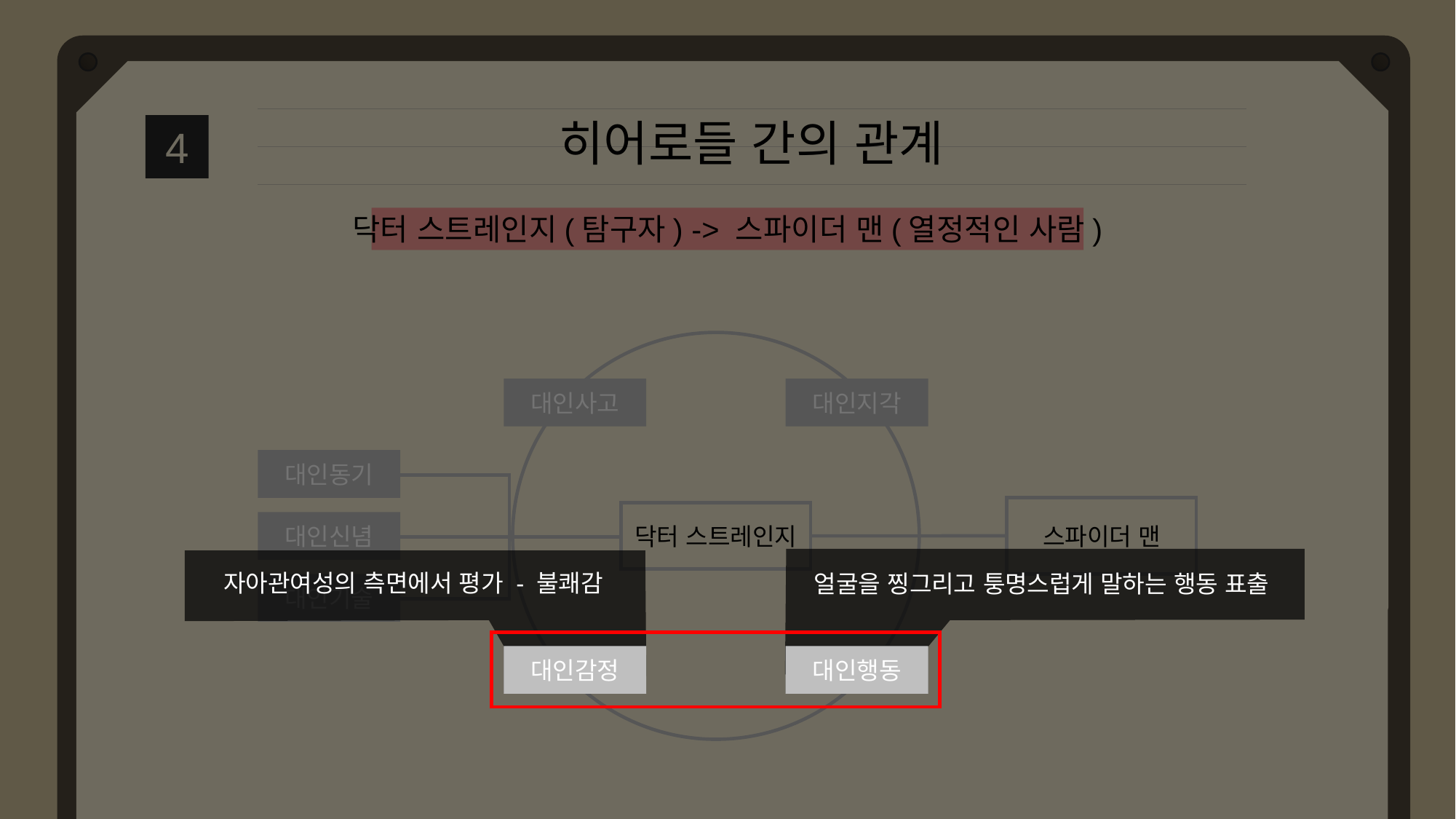

히어로들 간의 관계
4
닥터 스트레인지(탐구자) -> 스파이더 맨(열정적인 사람)

대인사고
대인지각
대인동기
스파이더 맨
닥터 스트레인지
대인신념

자아관여성의 측면에서 평가 - 불쾌감
얼굴을 찡그리고 퉁명스럽게 말하는 행동 표출
대인기술

대인감정
대인행동
대인감정
대인행동